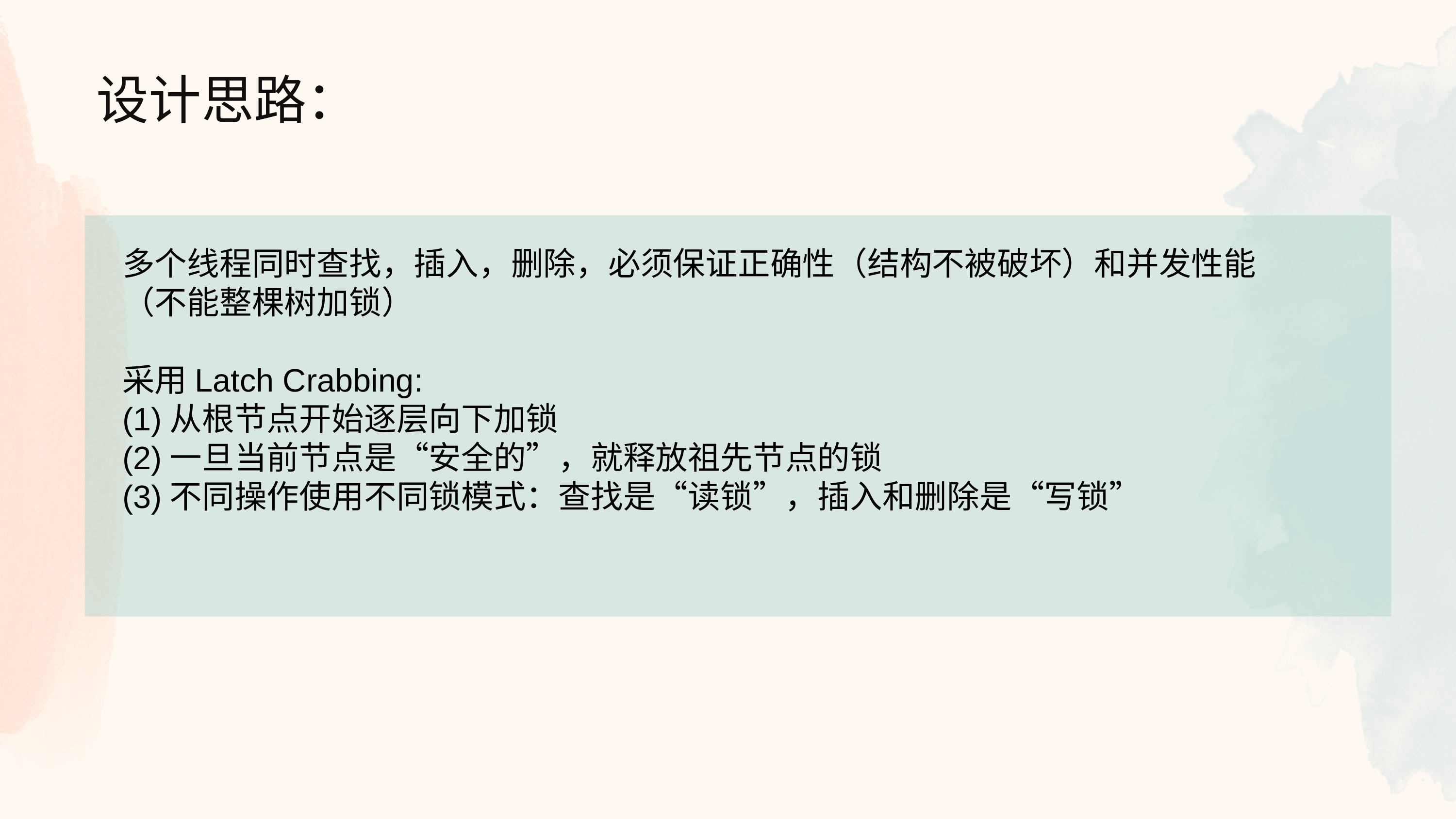

设计思路：

多个线程同时查找，插入，删除，必须保证正确性（结构不被破坏）和并发性能（不能整棵树加锁）

采用Latch Crabbing:
(1)从根节点开始逐层向下加锁
(2)一旦当前节点是“安全的”，就释放祖先节点的锁
(3)不同操作使用不同锁模式：查找是“读锁”，插入和删除是“写锁”